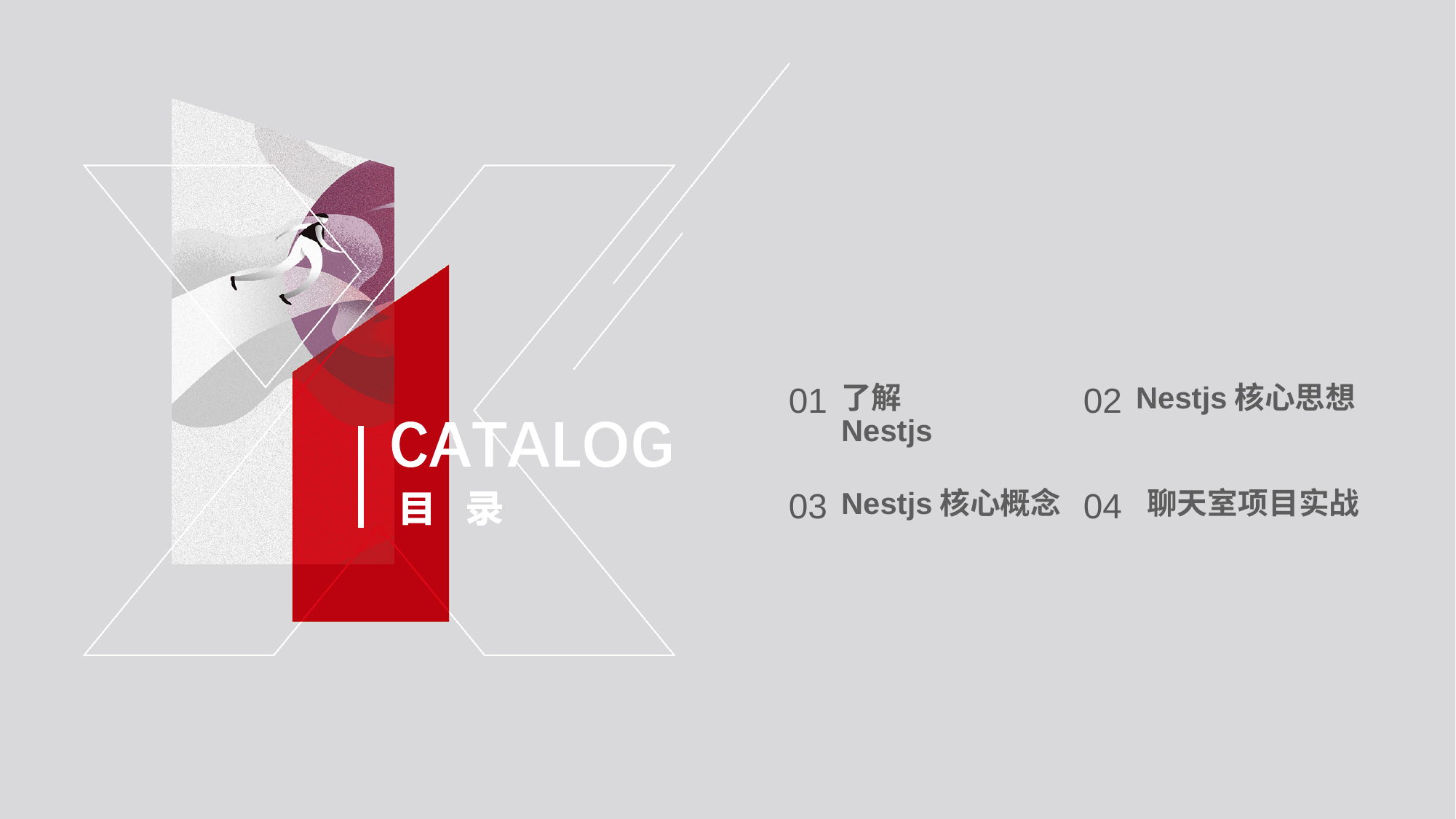

01
了解Nestjs
02
Nestjs核心思想
04
聊天室项目实战
03
Nestjs核心概念